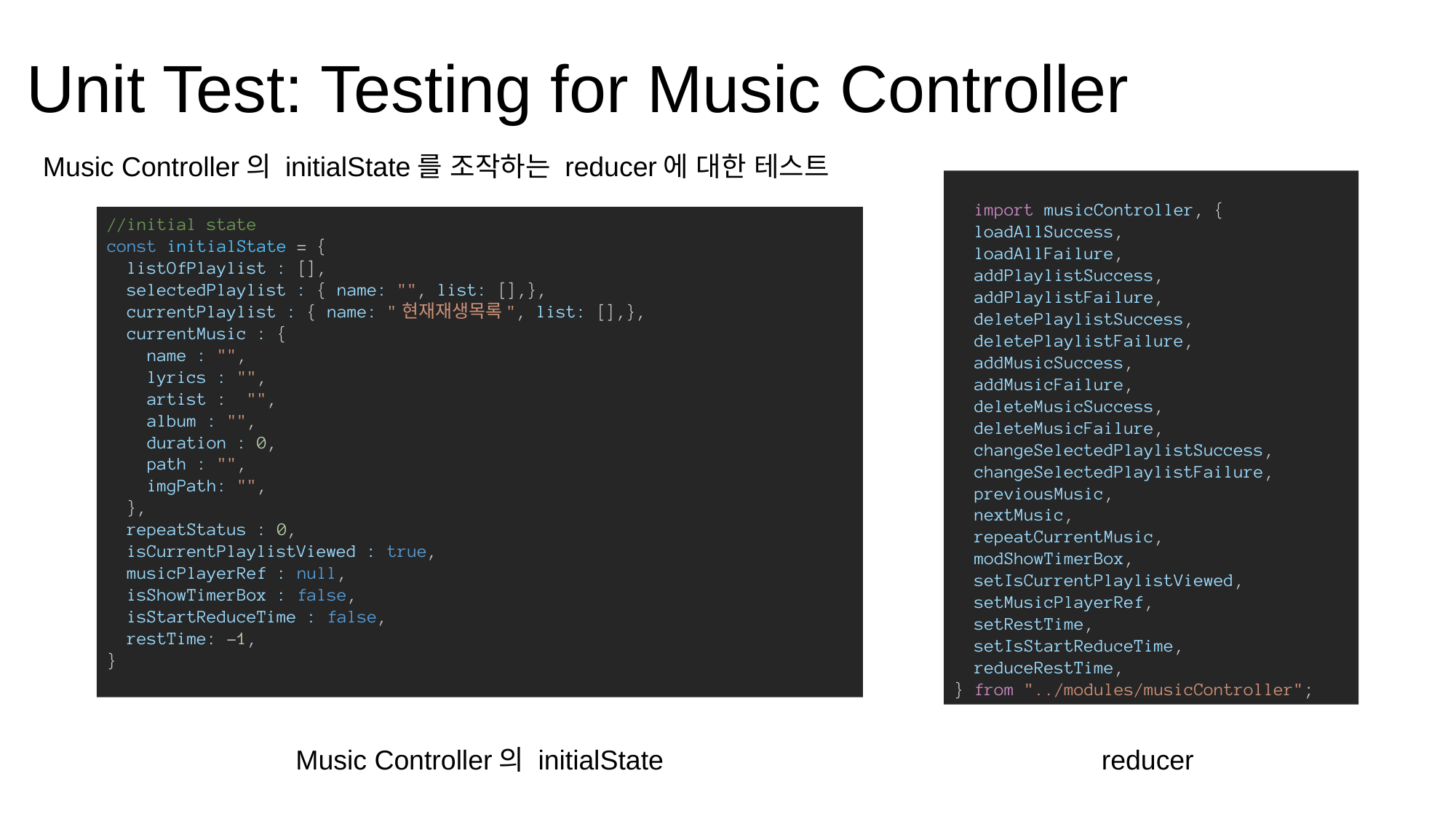

# Unit Test: Testing for Music Controller
Music Controller의 initialState를 조작하는 reducer에 대한 테스트
  import musicController, {
  loadAllSuccess,
  loadAllFailure,
  addPlaylistSuccess,
  addPlaylistFailure,
  deletePlaylistSuccess,
  deletePlaylistFailure,
  addMusicSuccess,
  addMusicFailure,
  deleteMusicSuccess,
  deleteMusicFailure,
  changeSelectedPlaylistSuccess,
  changeSelectedPlaylistFailure,
  previousMusic,
  nextMusic,
  repeatCurrentMusic,
  modShowTimerBox,
  setIsCurrentPlaylistViewed,
  setMusicPlayerRef,
  setRestTime,
  setIsStartReduceTime,
  reduceRestTime,
} from "../modules/musicController";
//initial state
const initialState = {
  listOfPlaylist : [],
  selectedPlaylist : { name: "", list: [],},
  currentPlaylist : { name: "현재재생목록", list: [],},
  currentMusic : {
    name : "",
    lyrics : "",
    artist :  "",
    album : "",
    duration : 0,
    path : "",
    imgPath: "",
  },
  repeatStatus : 0,
  isCurrentPlaylistViewed : true,
  musicPlayerRef : null,
  isShowTimerBox : false,
  isStartReduceTime : false,
  restTime: -1,
}

Music Controller의 initialState
reducer